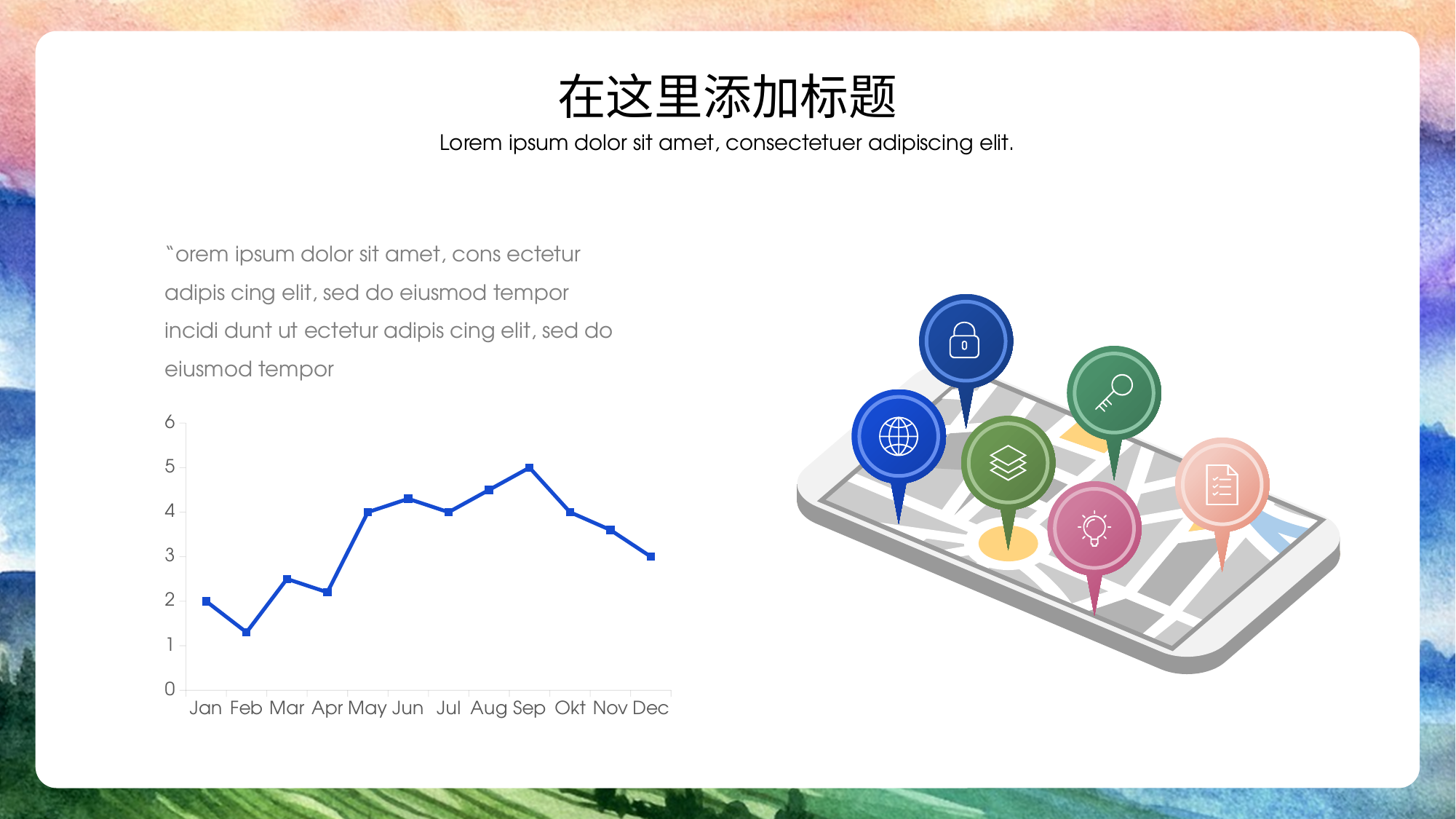

在这里添加标题
Lorem ipsum dolor sit amet, consectetuer adipiscing elit.
“orem ipsum dolor sit amet, cons ectetur adipis cing elit, sed do eiusmod tempor incidi dunt ut ectetur adipis cing elit, sed do eiusmod tempor

### Chart

| Category | Series 2 |
|---|---|
| Jan | 2.0 |
| Feb | 1.3 |
| Mar | 2.5 |
| Apr | 2.2 |
| May | 4.0 |
| Jun | 4.3 |
| Jul | 4.0 |
| Aug | 4.5 |
| Sep | 5.0 |
| Okt | 4.0 |
| Nov | 3.6 |
| Dec | 3.0 |